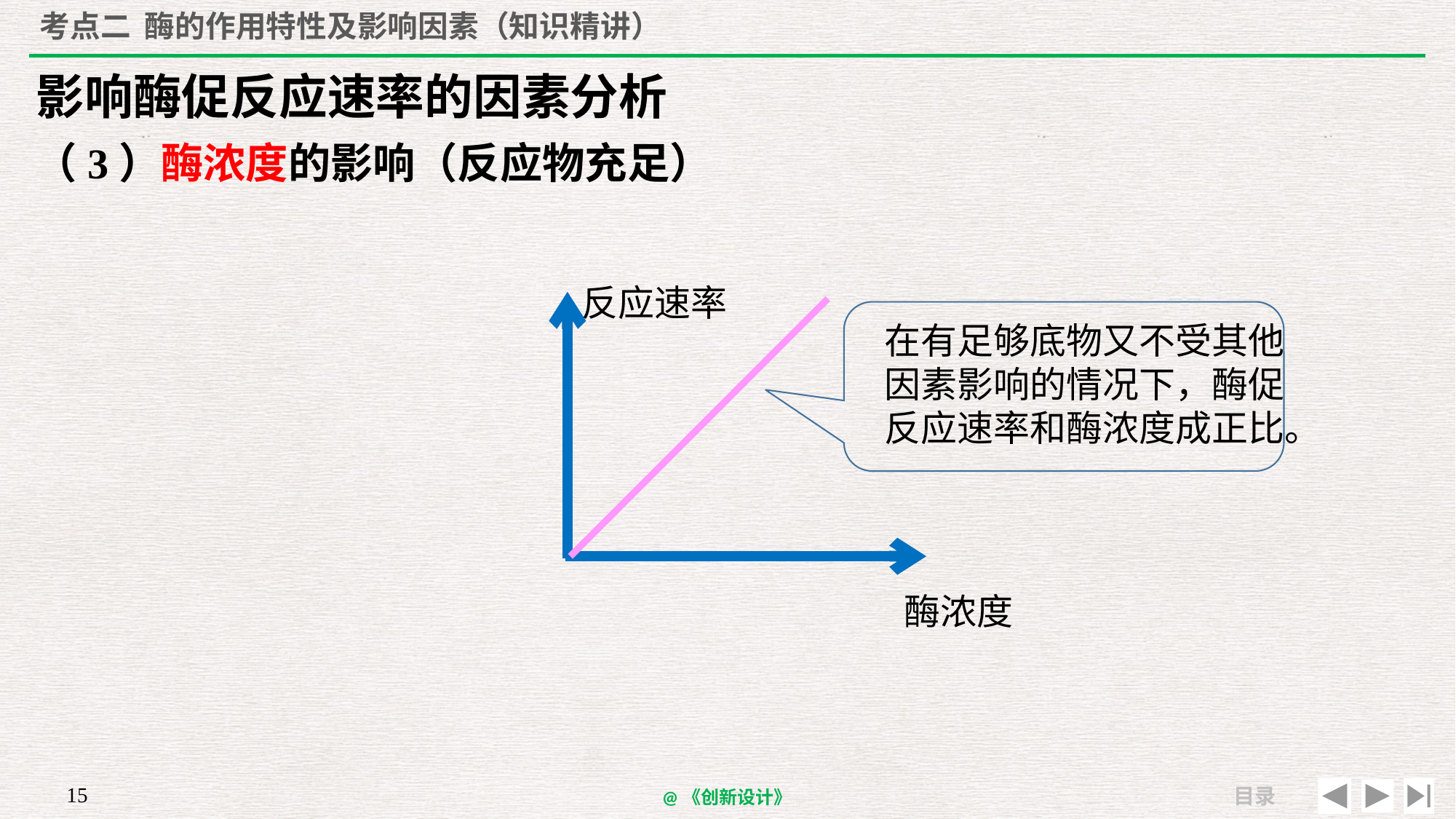

# 考点二  酶的作用特性及影响因素（知识精讲）
影响酶促反应速率的因素分析
（3）酶浓度的影响（反应物充足）
反应速率

在有足够底物又不受其他因素影响的情况下，酶促反应速率和酶浓度成正比。
酶浓度